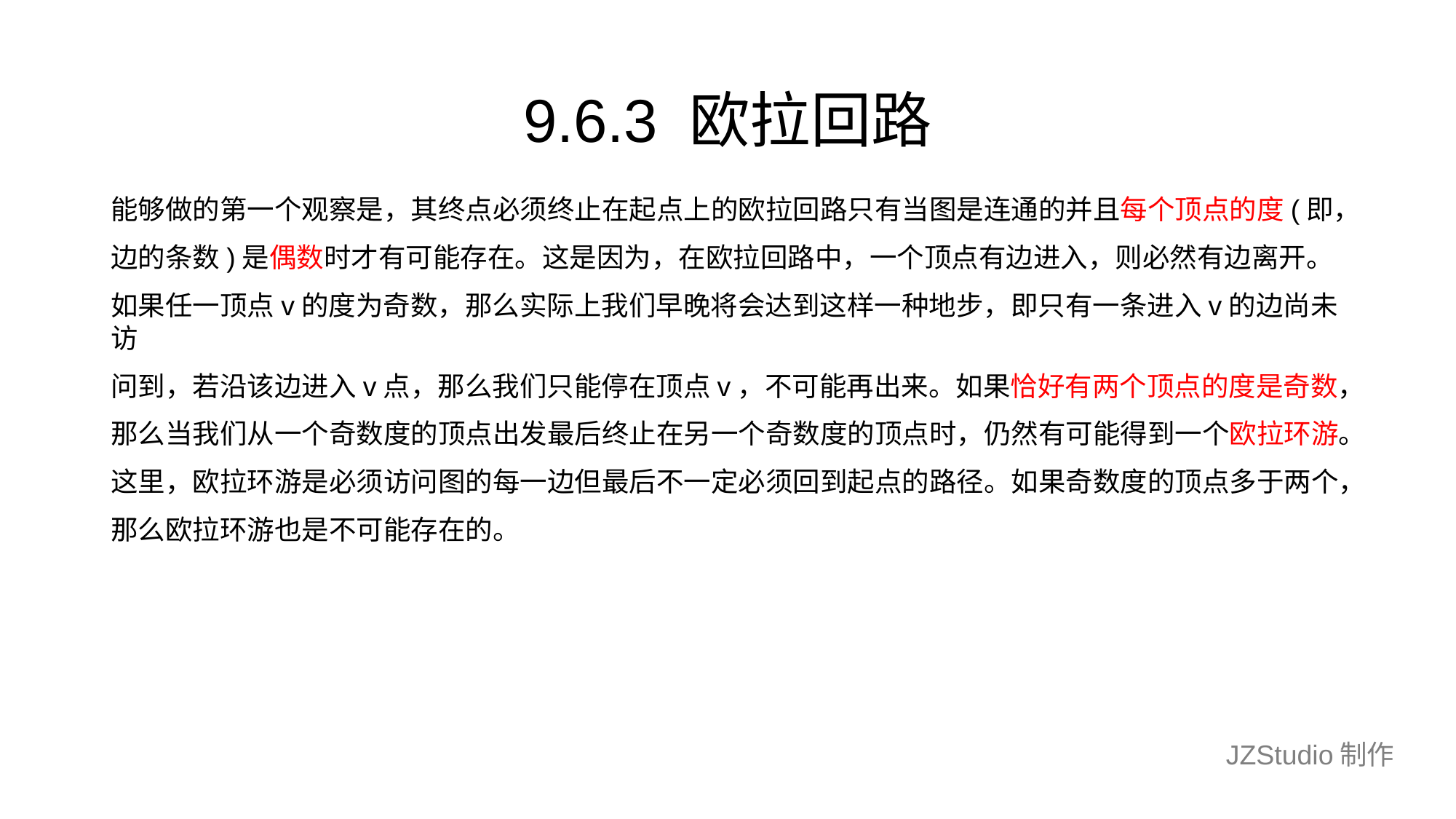

# 9.6.3 欧拉回路
能够做的第一个观察是，其终点必须终止在起点上的欧拉回路只有当图是连通的并且每个顶点的度(即，
边的条数)是偶数时才有可能存在。这是因为，在欧拉回路中，一个顶点有边进入，则必然有边离开。
如果任一顶点v的度为奇数，那么实际上我们早晚将会达到这样一种地步，即只有一条进入v的边尚未访
问到，若沿该边进入v点，那么我们只能停在顶点v，不可能再出来。如果恰好有两个顶点的度是奇数，
那么当我们从一个奇数度的顶点出发最后终止在另一个奇数度的顶点时，仍然有可能得到一个欧拉环游。
这里，欧拉环游是必须访问图的每一边但最后不一定必须回到起点的路径。如果奇数度的顶点多于两个，
那么欧拉环游也是不可能存在的。